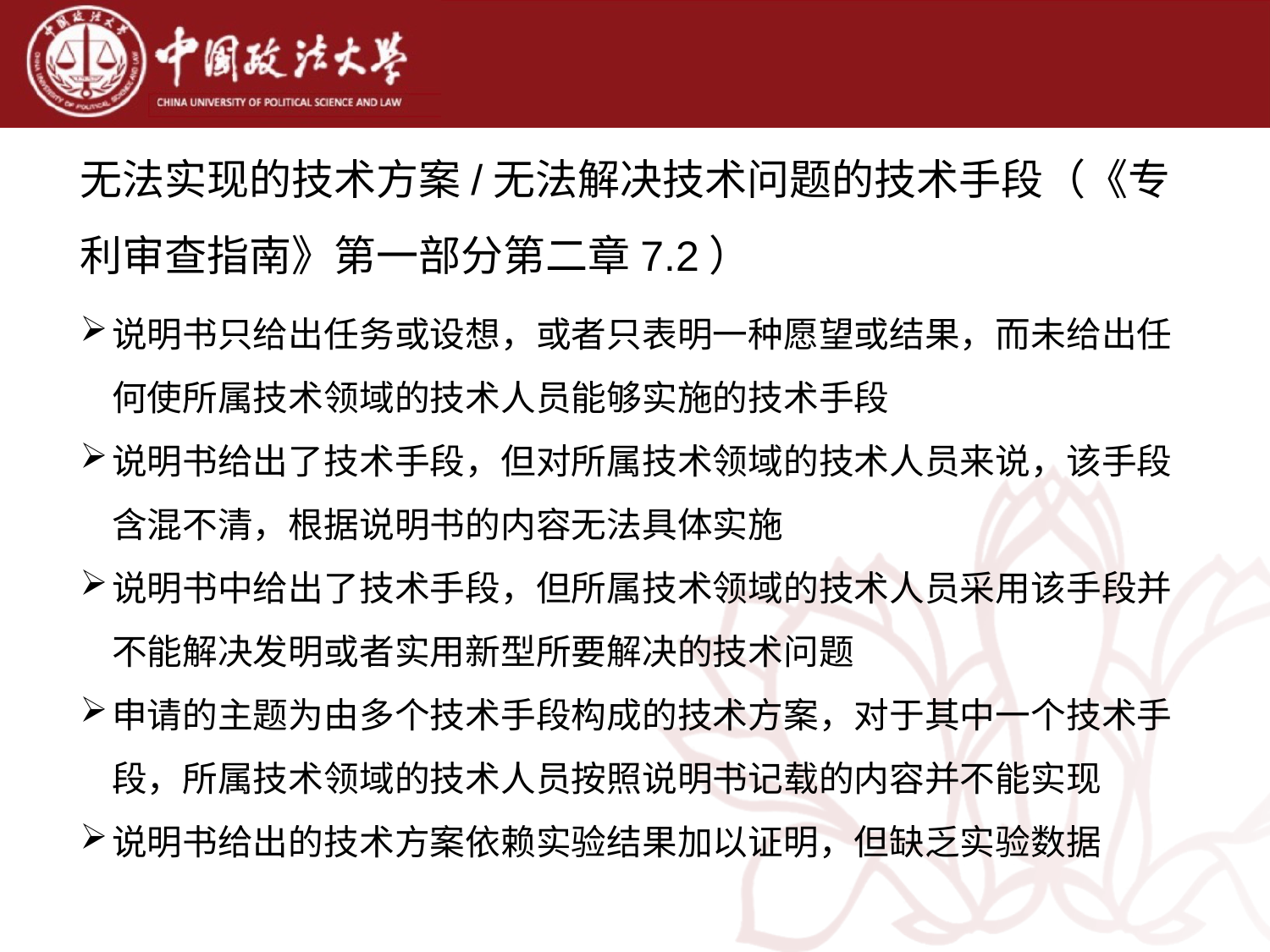

# 无法实现的技术方案/无法解决技术问题的技术手段（《专利审查指南》第一部分第二章7.2）
说明书只给出任务或设想，或者只表明一种愿望或结果，而未给出任何使所属技术领域的技术人员能够实施的技术手段
说明书给出了技术手段，但对所属技术领域的技术人员来说，该手段含混不清，根据说明书的内容无法具体实施
说明书中给出了技术手段，但所属技术领域的技术人员采用该手段并不能解决发明或者实用新型所要解决的技术问题
申请的主题为由多个技术手段构成的技术方案，对于其中一个技术手段，所属技术领域的技术人员按照说明书记载的内容并不能实现
说明书给出的技术方案依赖实验结果加以证明，但缺乏实验数据